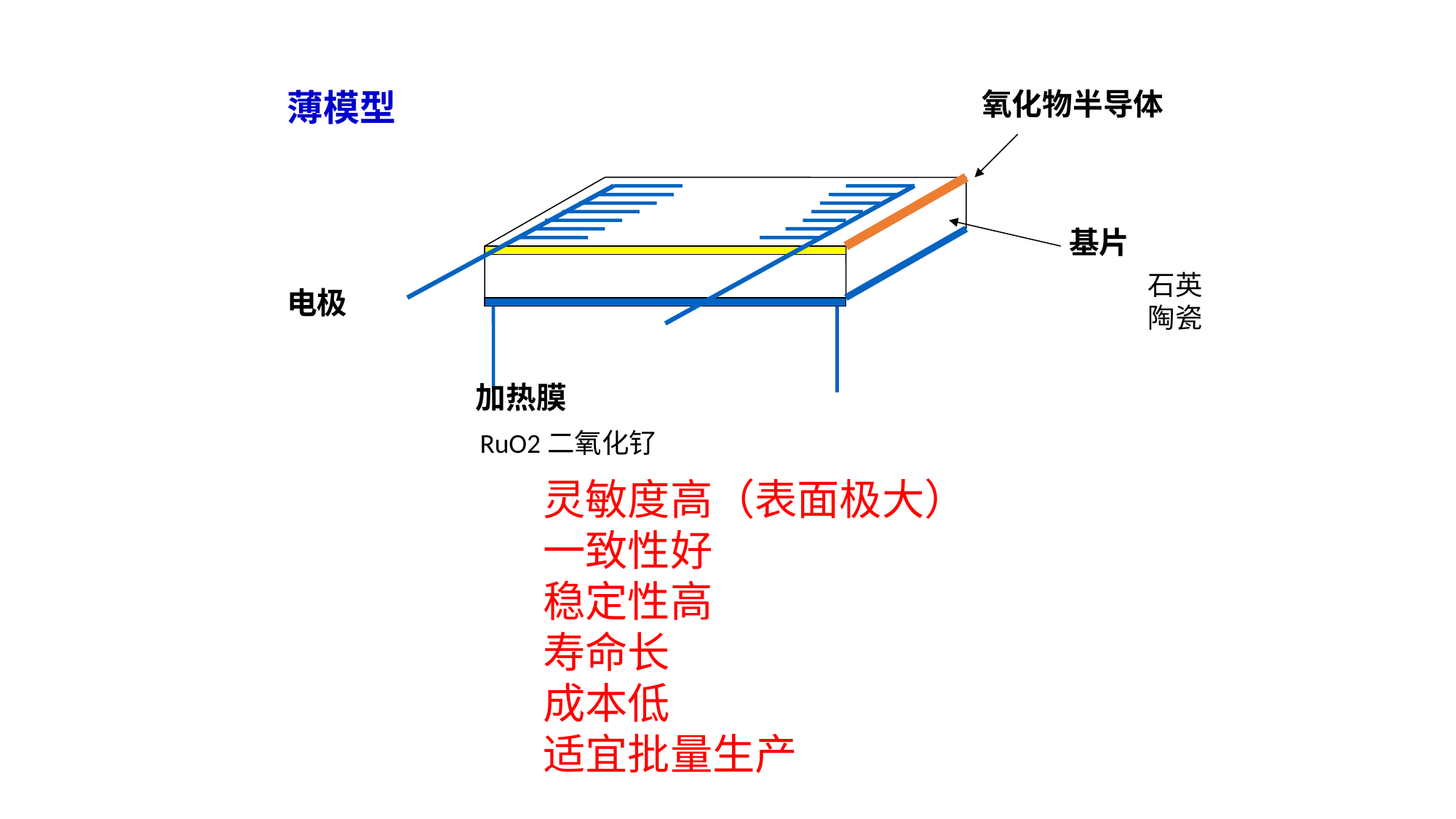

薄模型
氧化物半导体

基片

石英
陶瓷
电极

加热膜
RuO2二氧化钌
灵敏度高（表面极大）
一致性好
稳定性高
寿命长
成本低
适宜批量生产